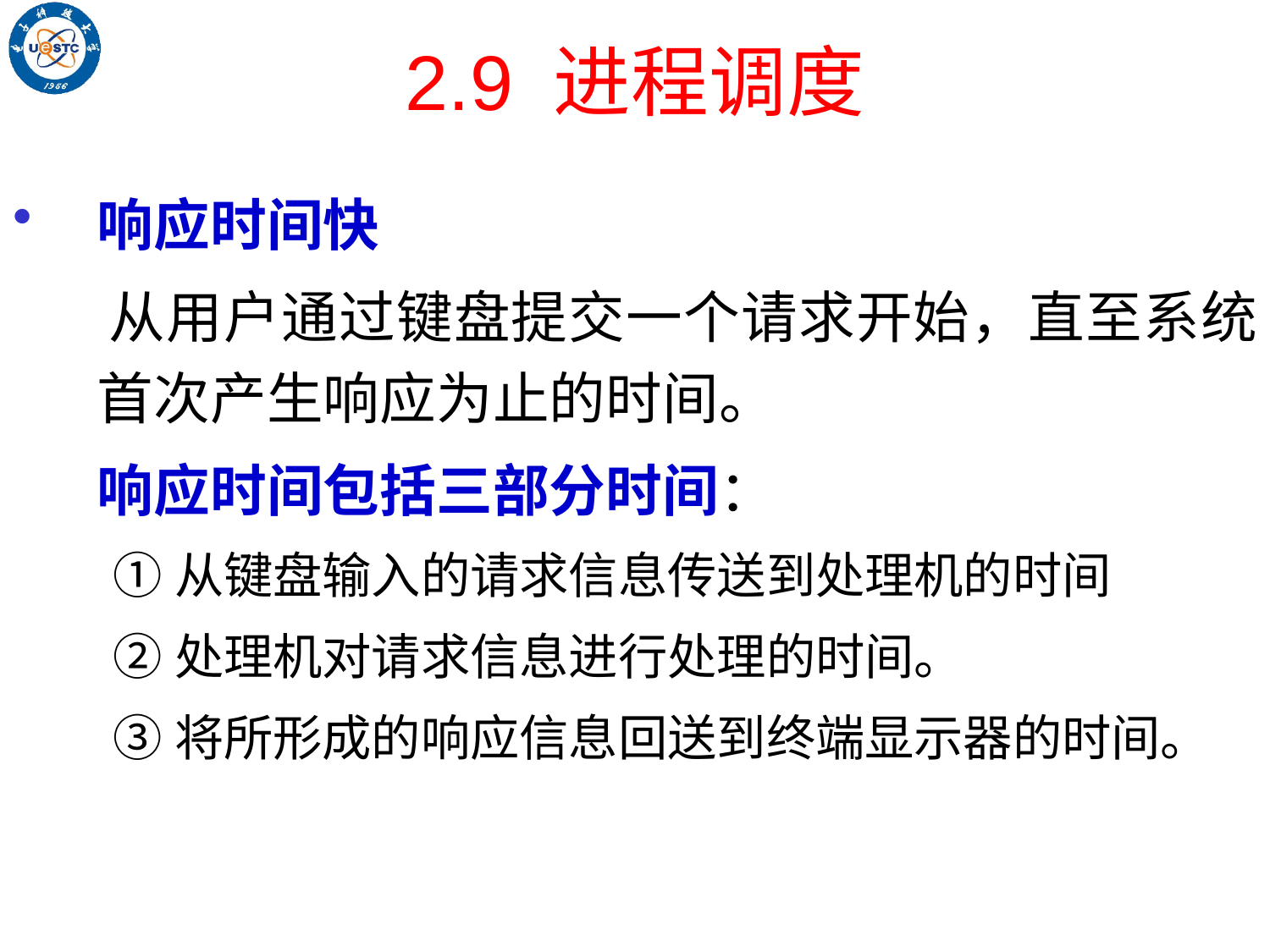

# 2.9 进程调度
响应时间快
      从用户通过键盘提交一个请求开始，直至系统首次产生响应为止的时间。
	响应时间包括三部分时间：
①从键盘输入的请求信息传送到处理机的时间
②处理机对请求信息进行处理的时间。
③将所形成的响应信息回送到终端显示器的时间。